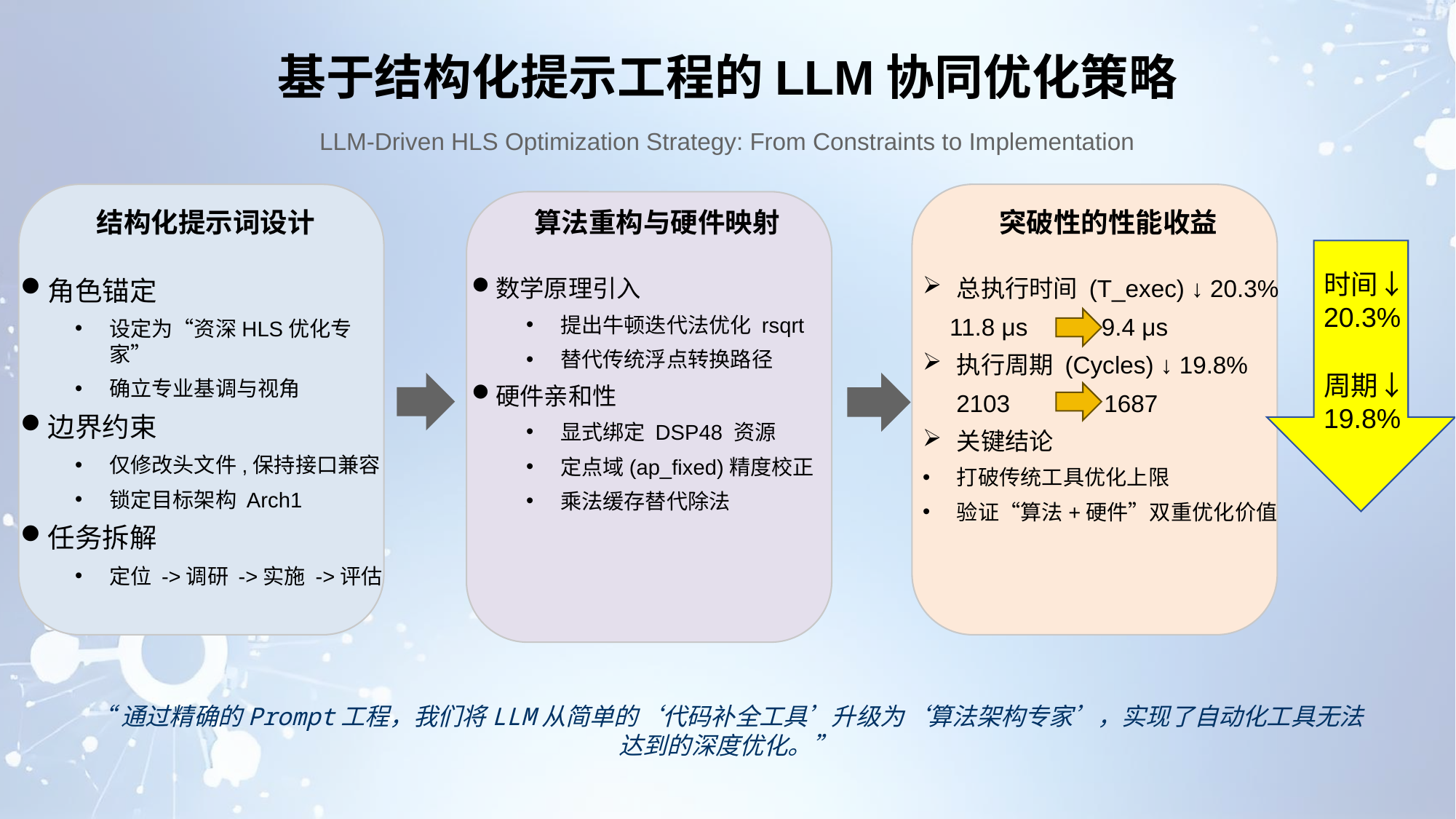

基于结构化提示工程的LLM协同优化策略
LLM-Driven HLS Optimization Strategy: From Constraints to Implementation

结构化提示词设计
算法重构与硬件映射
突破性的性能收益

时间↓
20.3%
角色锚定
设定为“资深HLS优化专家”
确立专业基调与视角
边界约束
仅修改头文件,保持接口兼容
锁定目标架构 Arch1
任务拆解
定位 ->调研 ->实施 ->评估
数学原理引入
提出牛顿迭代法优化 rsqrt
替代传统浮点转换路径
硬件亲和性
显式绑定 DSP48 资源
定点域(ap_fixed)精度校正
乘法缓存替代除法
总执行时间 (T_exec) ↓ 20.3%
    11.8 μs           9.4 μs
执行周期 (Cycles) ↓ 19.8%
     2103              1687
关键结论
打破传统工具优化上限
验证“算法+硬件”双重优化价值

周期↓
19.8%

“通过精确的Prompt工程，我们将LLM从简单的‘代码补全工具’升级为‘算法架构专家’，实现了自动化工具无法达到的深度优化。”
2